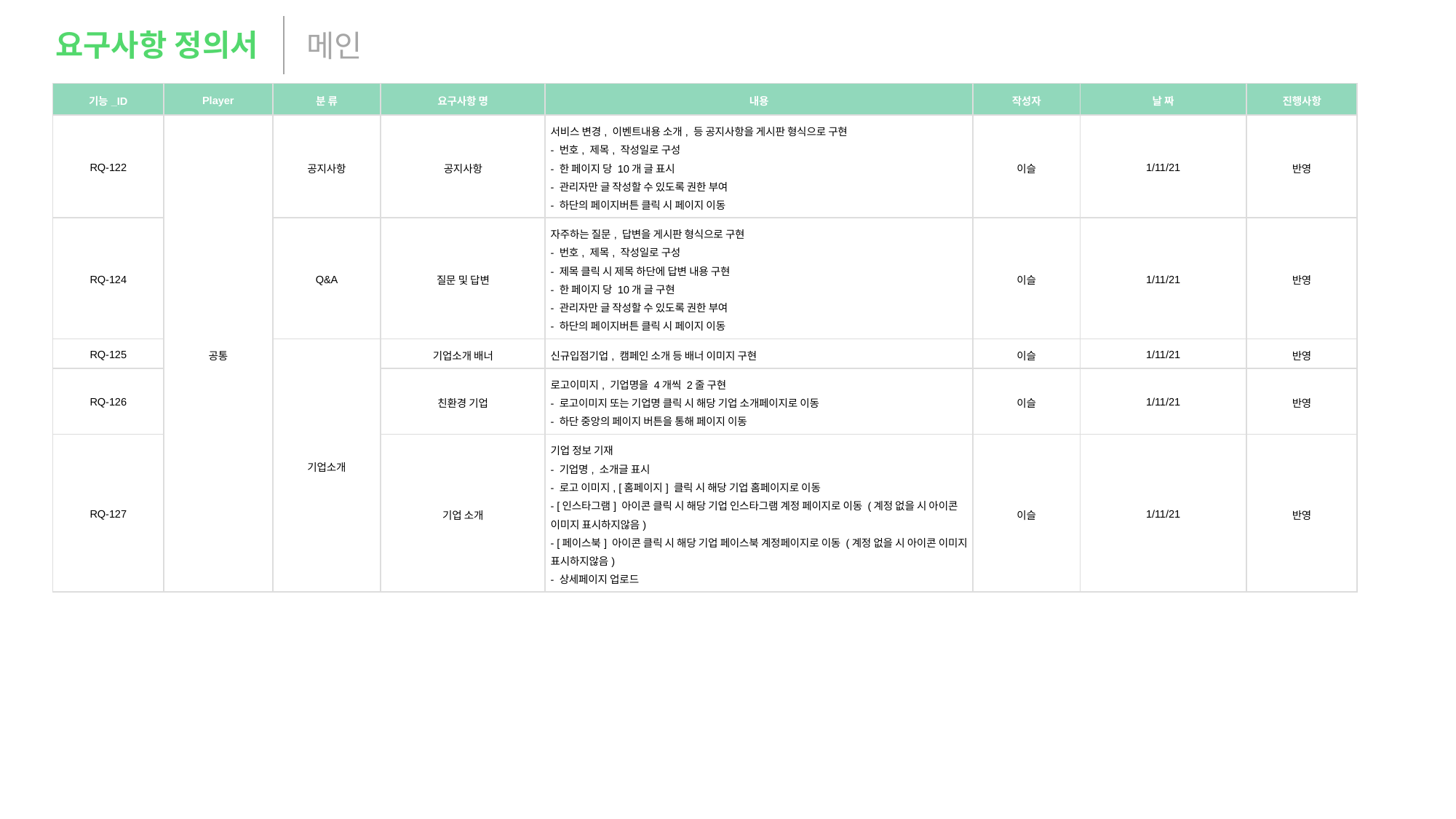

요구사항 정의서
메인
| 기능\_ID | Player | 분 류 | 요구사항 명 | 내용 | 작성자 | 날 짜 | 진행사항 |
| --- | --- | --- | --- | --- | --- | --- | --- |
| RQ-122 | 공통 | 공지사항 | 공지사항 | 서비스 변경, 이벤트내용 소개, 등 공지사항을 게시판 형식으로 구현 - 번호, 제목, 작성일로 구성 - 한 페이지 당 10개 글 표시 - 관리자만 글 작성할 수 있도록 권한 부여 - 하단의 페이지버튼 클릭 시 페이지 이동 | 이슬 | 1/11/21 | 반영 |
| RQ-124 |  | Q&A | 질문 및 답변 | 자주하는 질문, 답변을 게시판 형식으로 구현 - 번호, 제목, 작성일로 구성 - 제목 클릭 시 제목 하단에 답변 내용 구현 - 한 페이지 당 10개 글 구현 - 관리자만 글 작성할 수 있도록 권한 부여 - 하단의 페이지버튼 클릭 시 페이지 이동 | 이슬 | 1/11/21 | 반영 |
| RQ-125 |  | 기업소개 | 기업소개 배너 | 신규입점기업, 캠페인 소개 등 배너 이미지 구현 | 이슬 | 1/11/21 | 반영 |
| RQ-126 |  |  | 친환경 기업 | 로고이미지, 기업명을 4개씩 2줄 구현 - 로고이미지 또는 기업명 클릭 시 해당 기업 소개페이지로 이동 - 하단 중앙의 페이지 버튼을 통해 페이지 이동 | 이슬 | 1/11/21 | 반영 |
| RQ-127 |  |  | 기업 소개 | 기업 정보 기재 - 기업명, 소개글 표시 - 로고 이미지, [홈페이지] 클릭 시 해당 기업 홈페이지로 이동 - [인스타그램] 아이콘 클릭 시 해당 기업 인스타그램 계정 페이지로 이동 (계정 없을 시 아이콘 이미지 표시하지않음) - [페이스북] 아이콘 클릭 시 해당 기업 페이스북 계정페이지로 이동 (계정 없을 시 아이콘 이미지 표시하지않음) - 상세페이지 업로드 | 이슬 | 1/11/21 | 반영 |